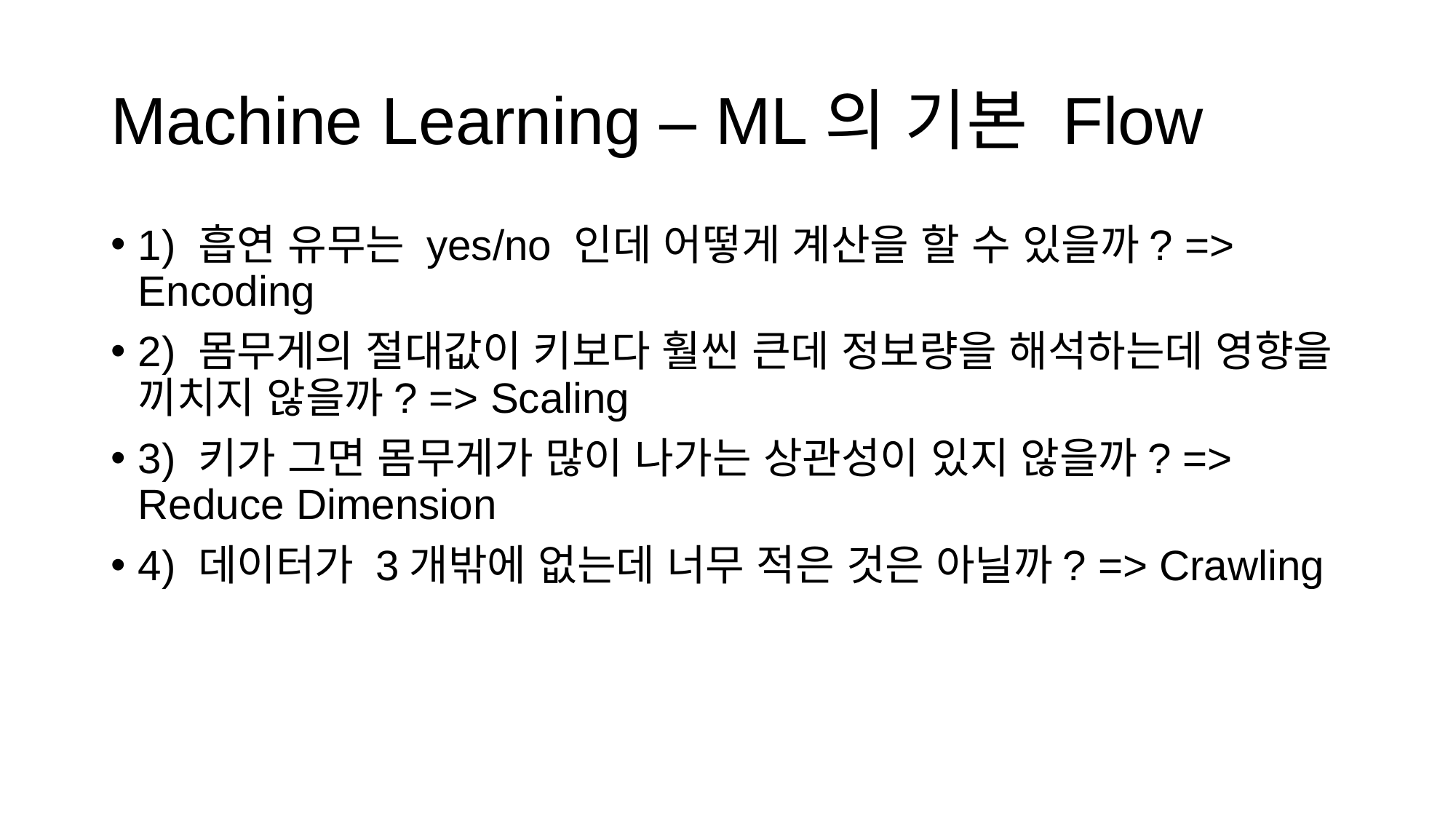

# Machine Learning – ML의 기본 Flow
1) 흡연 유무는 yes/no 인데 어떻게 계산을 할 수 있을까? => Encoding
2) 몸무게의 절대값이 키보다 훨씬 큰데 정보량을 해석하는데 영향을 끼치지 않을까? => Scaling
3) 키가 그면 몸무게가 많이 나가는 상관성이 있지 않을까? => Reduce Dimension
4) 데이터가 3개밖에 없는데 너무 적은 것은 아닐까? => Crawling